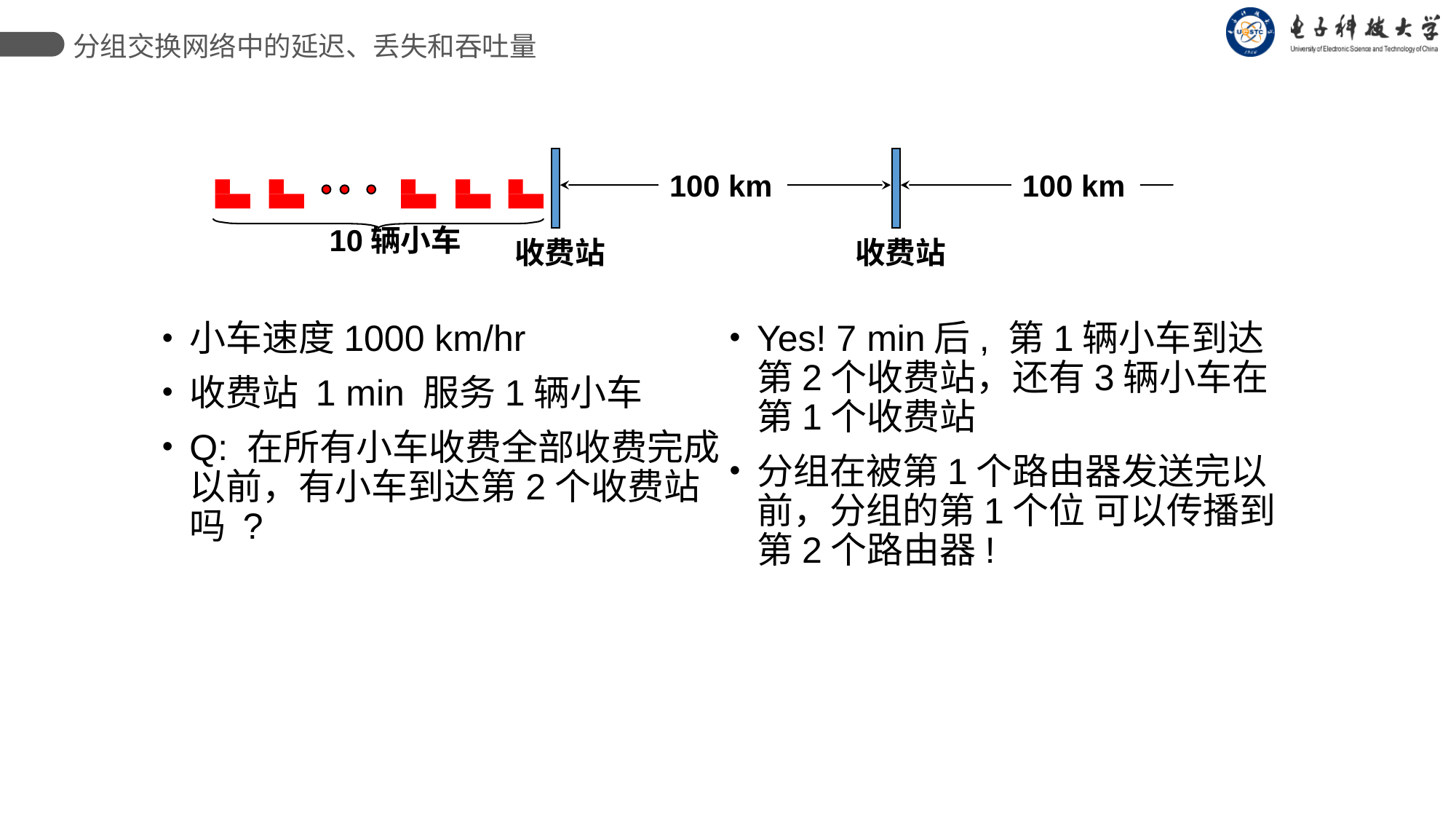

分组交换网络中的延迟、丢失和吞吐量

收费站

收费站
100 km
100 km

10辆小车

Yes! 7 min后, 第1辆小车到达第2个收费站，还有3辆小车在第1个收费站
分组在被第1个路由器发送完以前，分组的第1个位 可以传播到第2个路由器!
小车速度1000 km/hr
收费站 1 min 服务1辆小车
Q: 在所有小车收费全部收费完成以前，有小车到达第2个收费站吗 ?